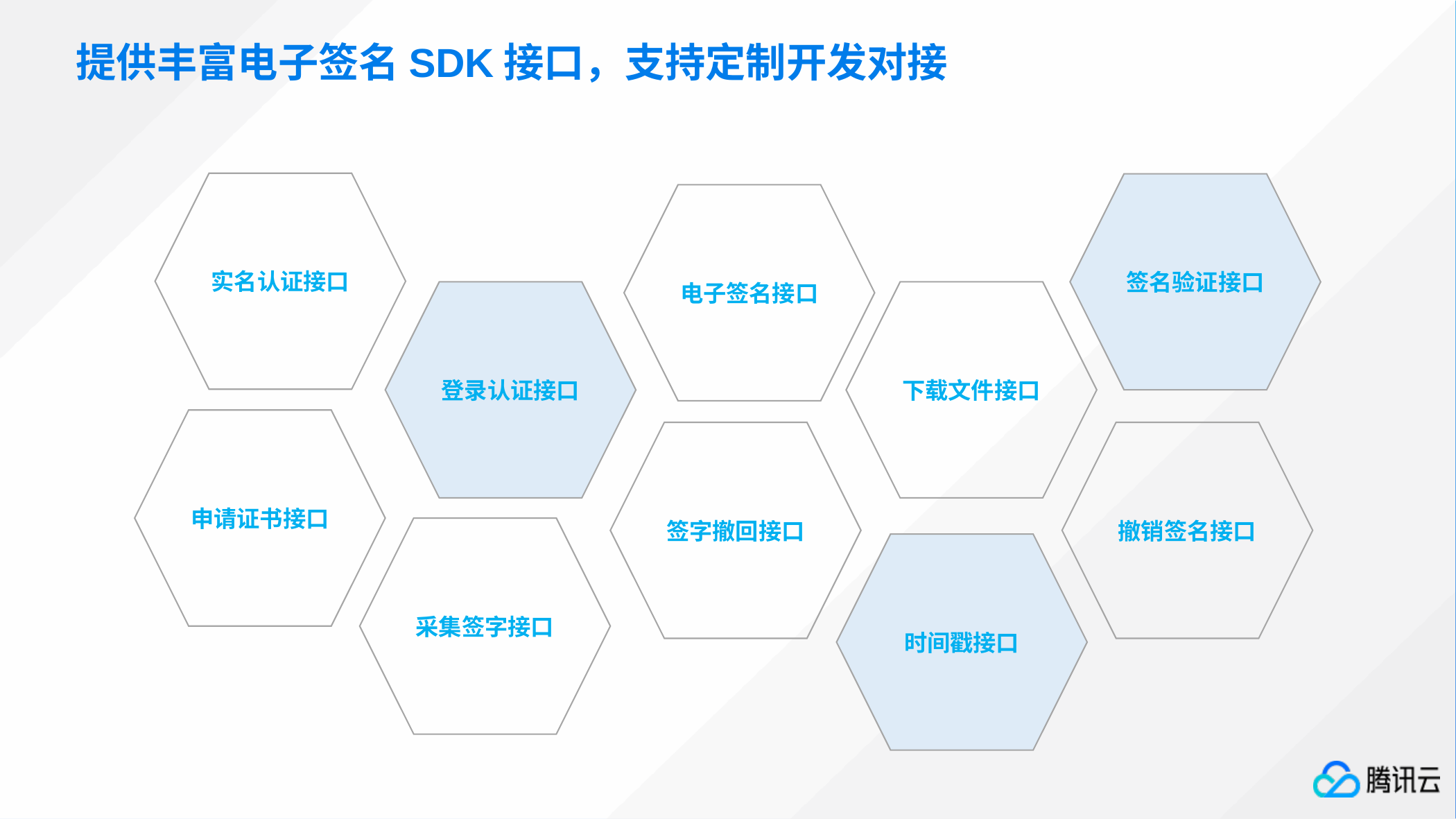

提供丰富电子签名SDK接口，支持定制开发对接
实名认证接口
签名验证接口
电子签名接口
登录认证接口
下载文件接口
申请证书接口
签字撤回接口
撤销签名接口
采集签字接口
时间戳接口